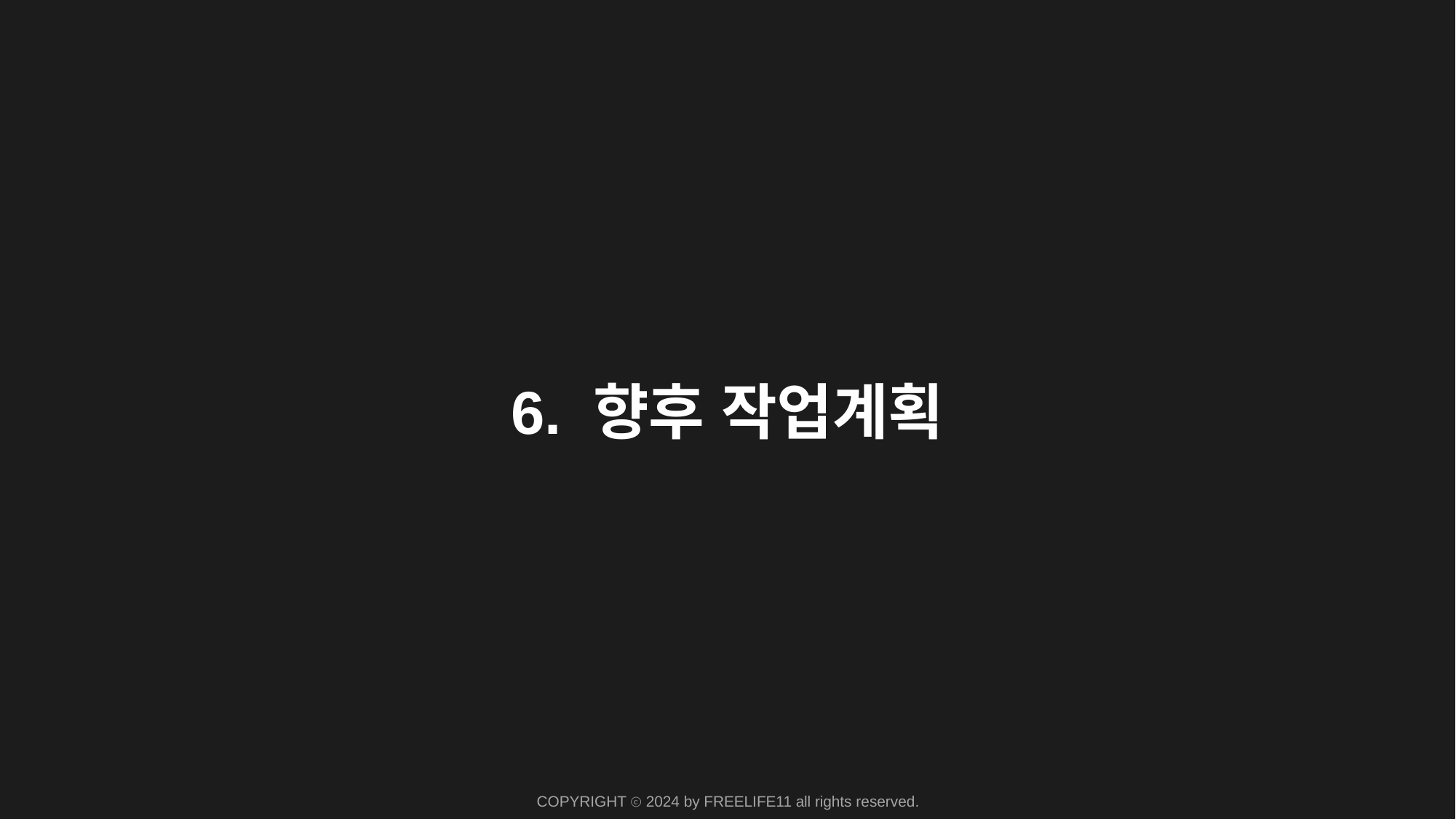

6. 향후 작업계획
COPYRIGHT ⓒ 2024 by FREELIFE11 all rights reserved.